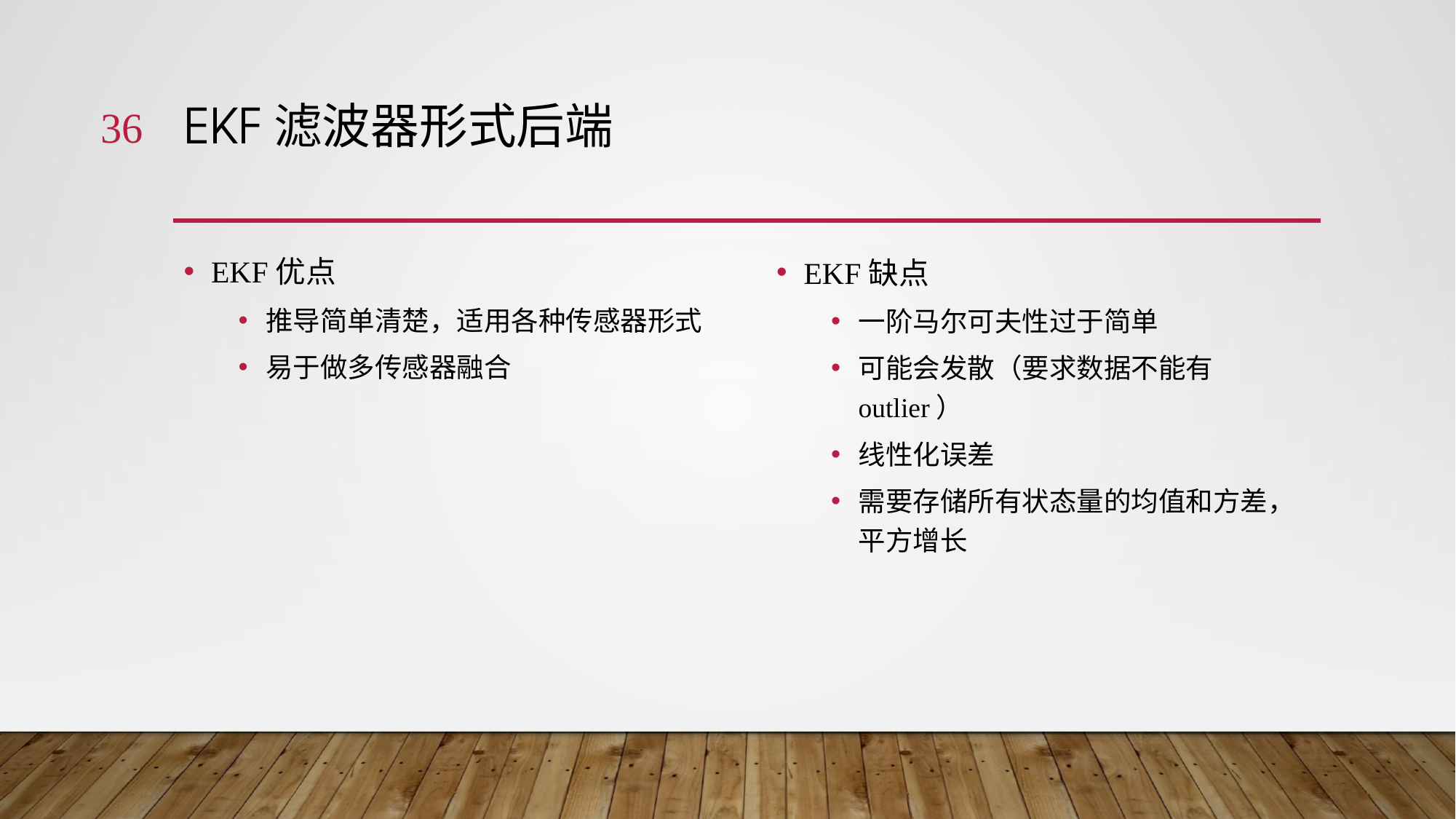

36
# EKF滤波器形式后端
EKF优点
推导简单清楚，适用各种传感器形式
易于做多传感器融合

EKF缺点
一阶马尔可夫性过于简单
可能会发散（要求数据不能有outlier）
线性化误差
需要存储所有状态量的均值和方差，平方增长